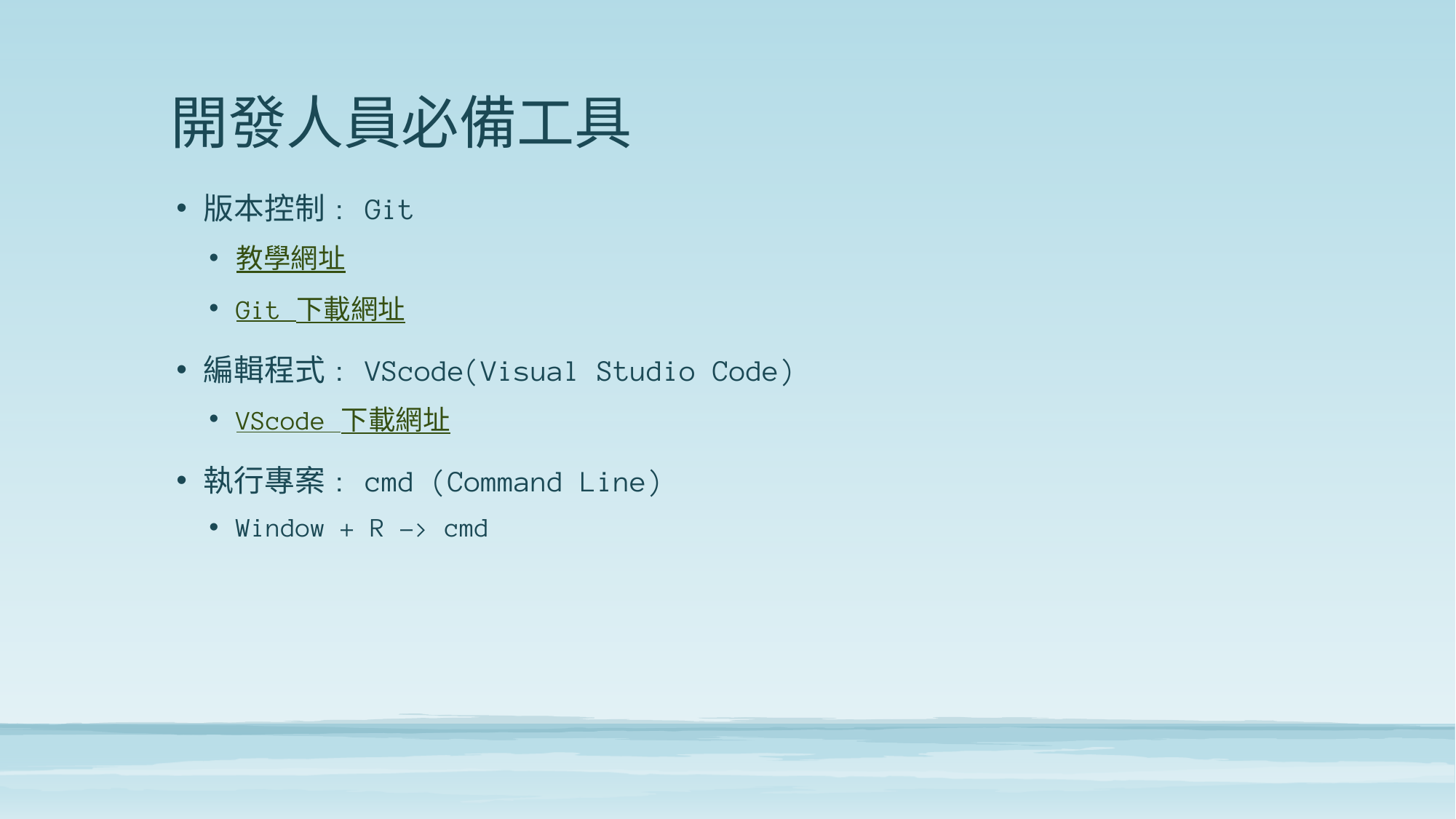

# 開發人員必備工具
版本控制: Git
教學網址
Git 下載網址
編輯程式: VScode(Visual Studio Code)
VScode 下載網址
執行專案: cmd (Command Line)
Window + R -> cmd